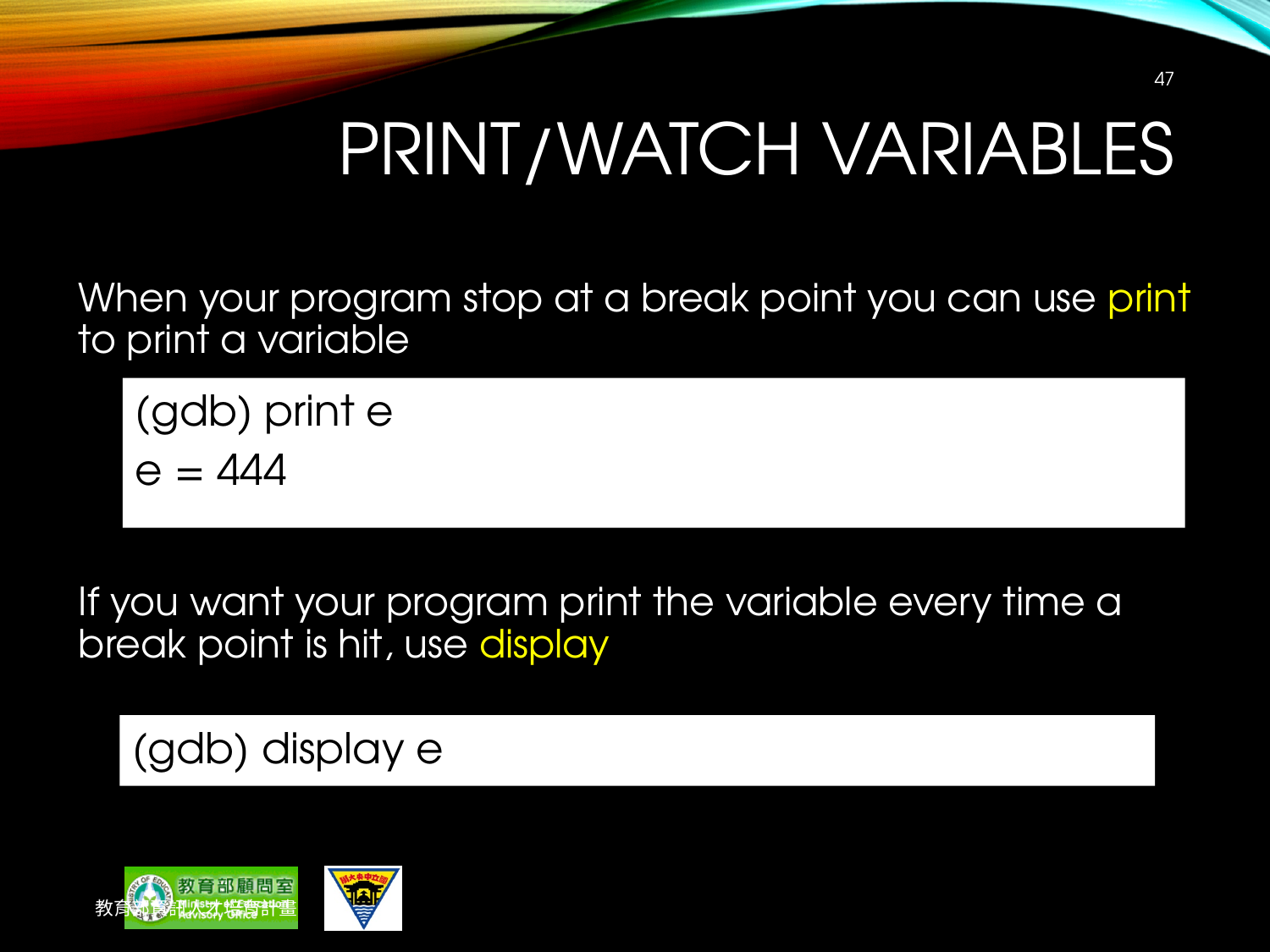

47
# PRINT/Watch Variables
When your program stop at a break point you can use print to print a variable
(gdb) print e
e = 444
If you want your program print the variable every time a break point is hit, use display
(gdb) display e
教育部資訊人才培育計畫